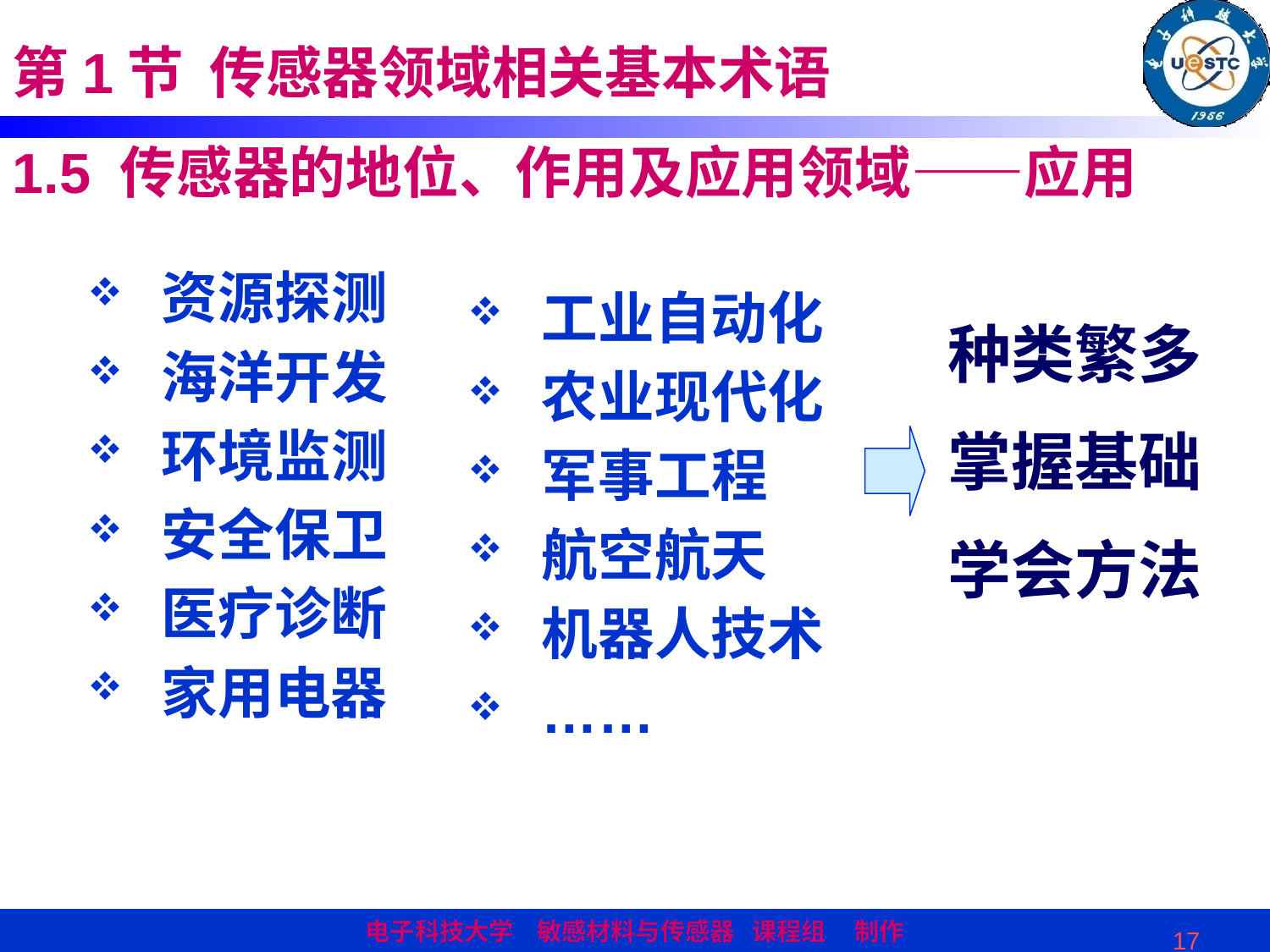

第1节  传感器领域相关基本术语
1.5 传感器的地位、作用及应用领域——应用
资源探测
海洋开发
环境监测
安全保卫
医疗诊断
家用电器
工业自动化
农业现代化
军事工程
航空航天
机器人技术
……
种类繁多
掌握基础
学会方法

17